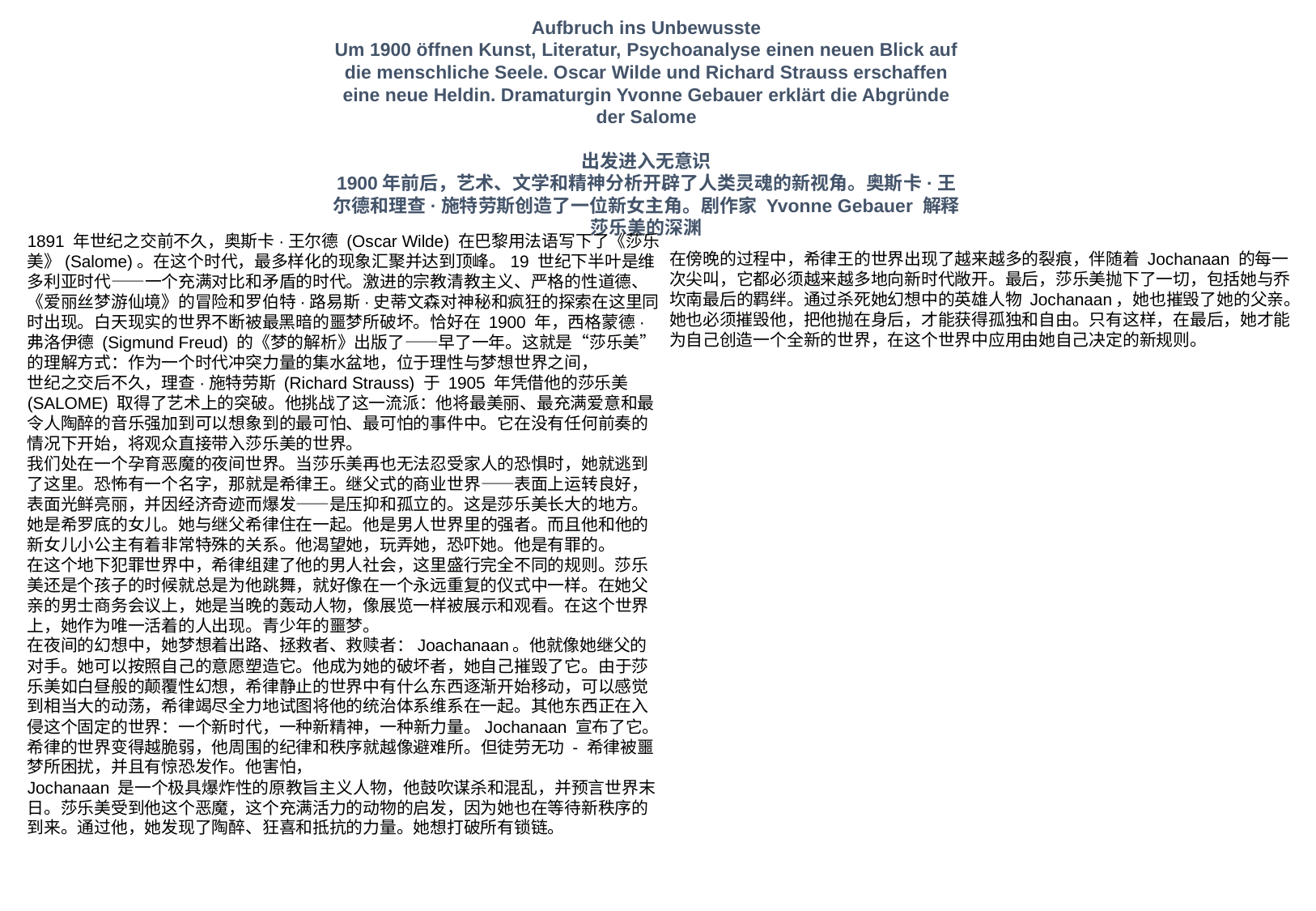

Aufbruch ins Unbewusste
Um 1900 öffnen Kunst, Literatur, Psychoanalyse einen neuen Blick auf die menschliche Seele. Oscar Wilde und Richard Strauss erschaffen eine neue Heldin. Dramaturgin Yvonne Gebauer erklärt die Abgründe der Salome

出发进入无意识
1900年前后，艺术、文学和精神分析开辟了人类灵魂的新视角。奥斯卡·王尔德和理查·施特劳斯创造了一位新女主角。剧作家 Yvonne Gebauer 解释莎乐美的深渊
1891 年世纪之交前不久，奥斯卡·王尔德 (Oscar Wilde) 在巴黎用法语写下了《莎乐美》(Salome)。在这个时代，最多样化的现象汇聚并达到顶峰。19 世纪下半叶是维多利亚时代——一个充满对比和矛盾的时代。激进的宗教清教主义、严格的性道德、《爱丽丝梦游仙境》的冒险和罗伯特·路易斯·史蒂文森对神秘和疯狂的探索在这里同时出现。白天现实的世界不断被最黑暗的噩梦所破坏。恰好在 1900 年，西格蒙德·弗洛伊德 (Sigmund Freud) 的《梦的解析》出版了——早了一年。这就是“莎乐美”的理解方式：作为一个时代冲突力量的集水盆地，位于理性与梦想世界之间，
世纪之交后不久，理查·施特劳斯 (Richard Strauss) 于 1905 年凭借他的莎乐美 (SALOME) 取得了艺术上的突破。他挑战了这一流派：他将最美丽、最充满爱意和最令人陶醉的音乐强加到可以想象到的最可怕、最可怕的事件中。它在没有任何前奏的情况下开始，将观众直接带入莎乐美的世界。
我们处在一个孕育恶魔的夜间世界。当莎乐美再也无法忍受家人的恐惧时，她就逃到了这里。恐怖有一个名字，那就是希律王。继父式的商业世界——表面上运转良好，表面光鲜亮丽，并因经济奇迹而爆发——是压抑和孤立的。这是莎乐美长大的地方。她是希罗底的女儿。她与继父希律住在一起。他是男人世界里的强者。而且他和他的新女儿小公主有着非常特殊的关系。他渴望她，玩弄她，恐吓她。他是有罪的。
在这个地下犯罪世界中，希律组建了他的男人社会，这里盛行完全不同的规则。莎乐美还是个孩子的时候就总是为他跳舞，就好像在一个永远重复的仪式中一样。在她父亲的男士商务会议上，她是当晚的轰动人物，像展览一样被展示和观看。在这个世界上，她作为唯一活着的人出现。青少年的噩梦。
在夜间的幻想中，她梦想着出路、拯救者、救赎者：Joachanaan。他就像她继父的对手。她可以按照自己的意愿塑造它。他成为她的破坏者，她自己摧毁了它。由于莎乐美如白昼般的颠覆性幻想，希律静止的世界中有什么东西逐渐开始移动，可以感觉到相当大的动荡，希律竭尽全力地试图将他的统治体系维系在一起。其他东西正在入侵这个固定的世界：一个新时代，一种新精神，一种新力量。Jochanaan 宣布了它。希律的世界变得越脆弱，他周围的纪律和秩序就越像避难所。但徒劳无功 - 希律被噩梦所困扰，并且有惊恐发作。他害怕，
Jochanaan 是一个极具爆炸性的原教旨主义人物，他鼓吹谋杀和混乱，并预言世界末日。莎乐美受到他这个恶魔，这个充满活力的动物的启发，因为她也在等待新秩序的到来。通过他，她发现了陶醉、狂喜和抵抗的力量。她想打破所有锁链。
在傍晚的过程中，希律王的世界出现了越来越多的裂痕，伴随着 Jochanaan 的每一次尖叫，它都必须越来越多地向新时代敞开。最后，莎乐美抛下了一切，包括她与乔坎南最后的羁绊。通过杀死她幻想中的英雄人物 Jochanaan，她也摧毁了她的父亲。她也必须摧毁他，把他抛在身后，才能获得孤独和自由。只有这样，在最后，她才能为自己创造一个全新的世界，在这个世界中应用由她自己决定的新规则。